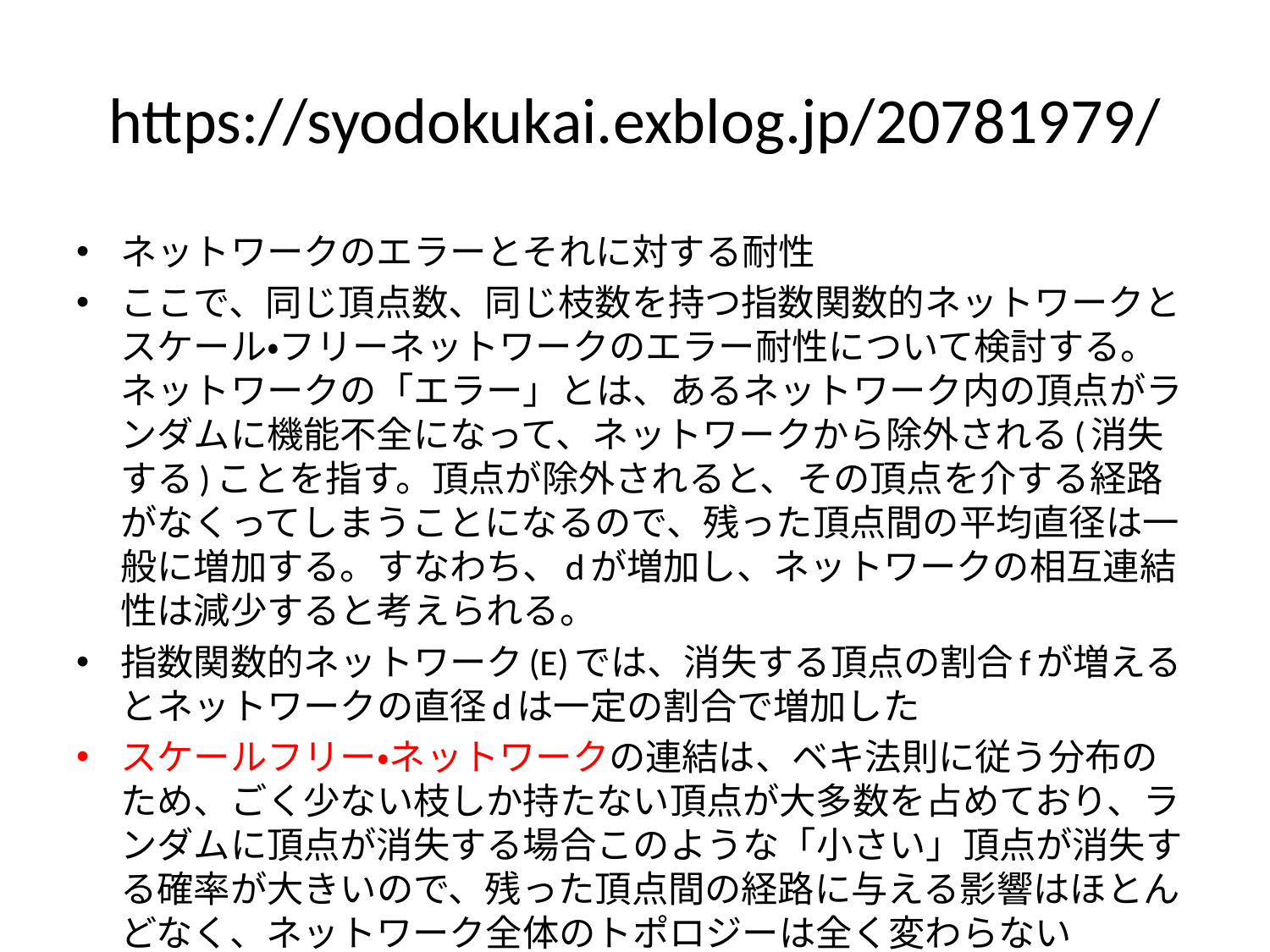

# https://syodokukai.exblog.jp/20781979/
ネットワークのエラーとそれに対する耐性
ここで、同じ頂点数、同じ枝数を持つ指数関数的ネットワークとスケール・フリーネットワークのエラー耐性について検討する。ネットワークの「エラー」とは、あるネットワーク内の頂点がランダムに機能不全になって、ネットワークから除外される(消失する)ことを指す。頂点が除外されると、その頂点を介する経路がなくってしまうことになるので、残った頂点間の平均直径は一般に増加する。すなわち、dが増加し、ネットワークの相互連結性は減少すると考えられる。
指数関数的ネットワーク(E)では、消失する頂点の割合fが増えるとネットワークの直径dは一定の割合で増加した
スケールフリー・ネットワークの連結は、ベキ法則に従う分布のため、ごく少ない枝しか持たない頂点が大多数を占めており、ランダムに頂点が消失する場合このような「小さい」頂点が消失する確率が大きいので、残った頂点間の経路に与える影響はほとんどなく、ネットワーク全体のトポロジーは全く変わらない